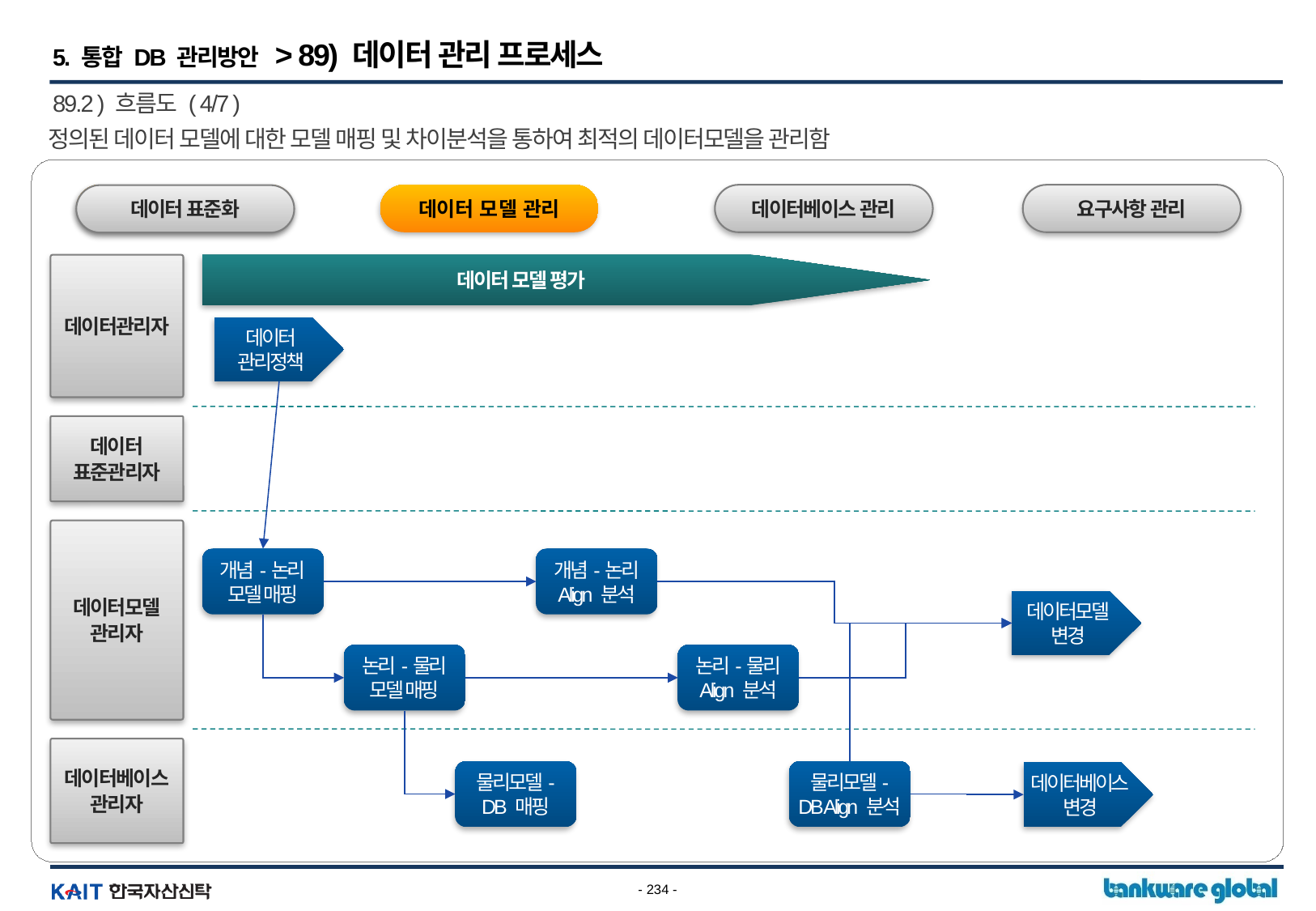

5. 통합 DB 관리방안 > 89) 데이터 관리 프로세스
89.2 ) 흐름도 ( 4/7 )
정의된 데이터 모델에 대한 모델 매핑 및 차이분석을 통하여 최적의 데이터모델을 관리함

데이터 표준화
데이터 모델 관리
데이터베이스 관리
요구사항 관리
데이터 표준화
데이터 모델 평가
데이터관리자
데이터
관리정책
데이터
표준관리자
데이터모델
관리자
개념-논리
모델 매핑
개념-논리
Align 분석
데이터모델
변경
논리-물리
모델 매핑
논리-물리
Align 분석
데이터베이스
관리자
물리모델-
DB 매핑
물리모델-
DB Align 분석
데이터베이스
변경